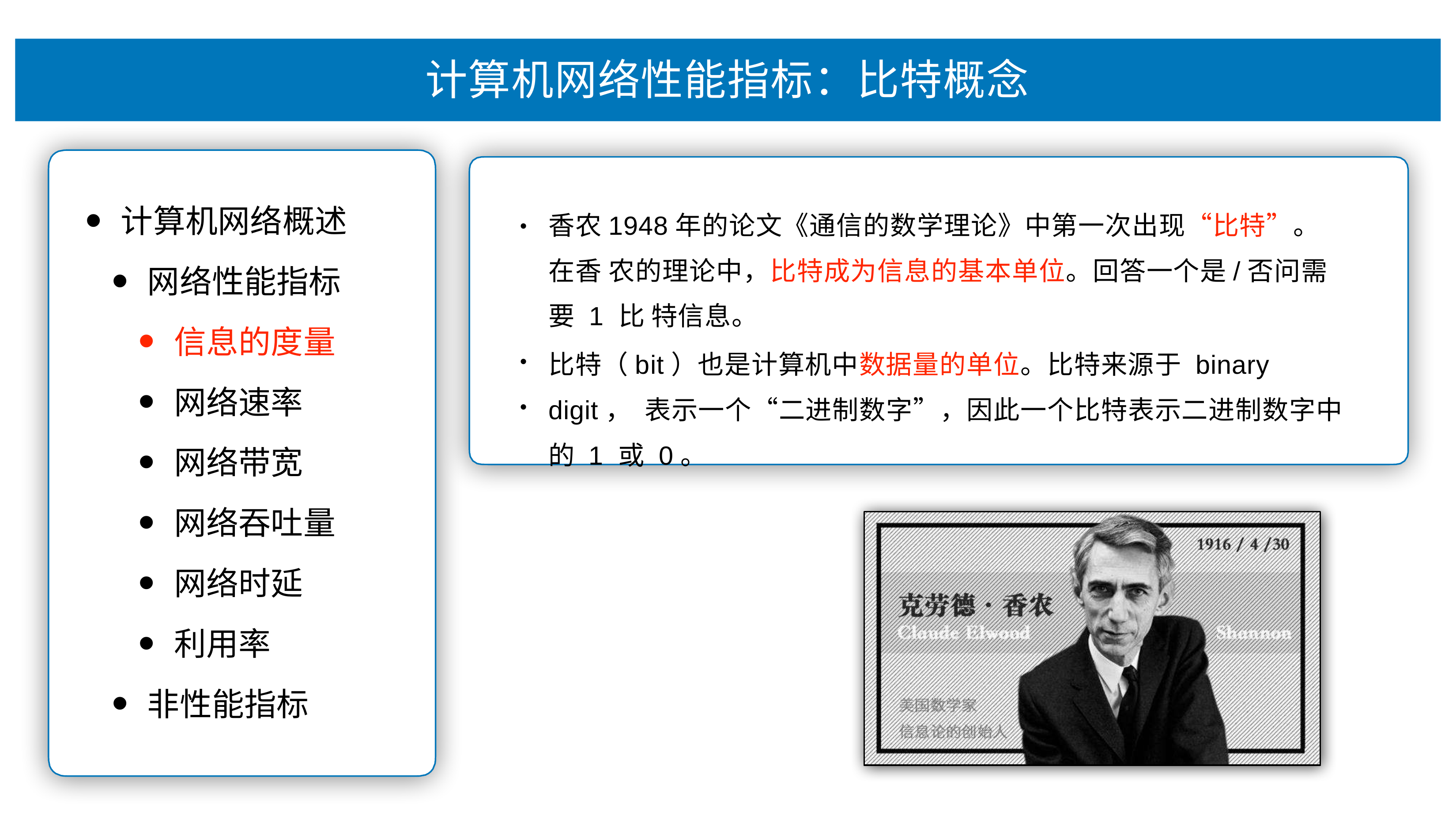

# 计算机⽹络性能指标：⽐特概念

⾹农1948年的论⽂《通信的数学理论》中第⼀次出现“⽐特”。在⾹ 农的理论中，⽐特成为信息的基本单位。回答⼀个是/否问需要 1 ⽐ 特信息。
⽐特（bit）也是计算机中数据量的单位。⽐特来源于 binary digit，  表示⼀个“⼆进制数字”，因此⼀个⽐特表示⼆进制数字中的 1 或 0。
计算机⽹络概述
⽹络性能指标
信息的度量
⽹络速率
⽹络带宽
⽹络吞吐量
⽹络时延
利⽤率
⾮性能指标
•
•
•